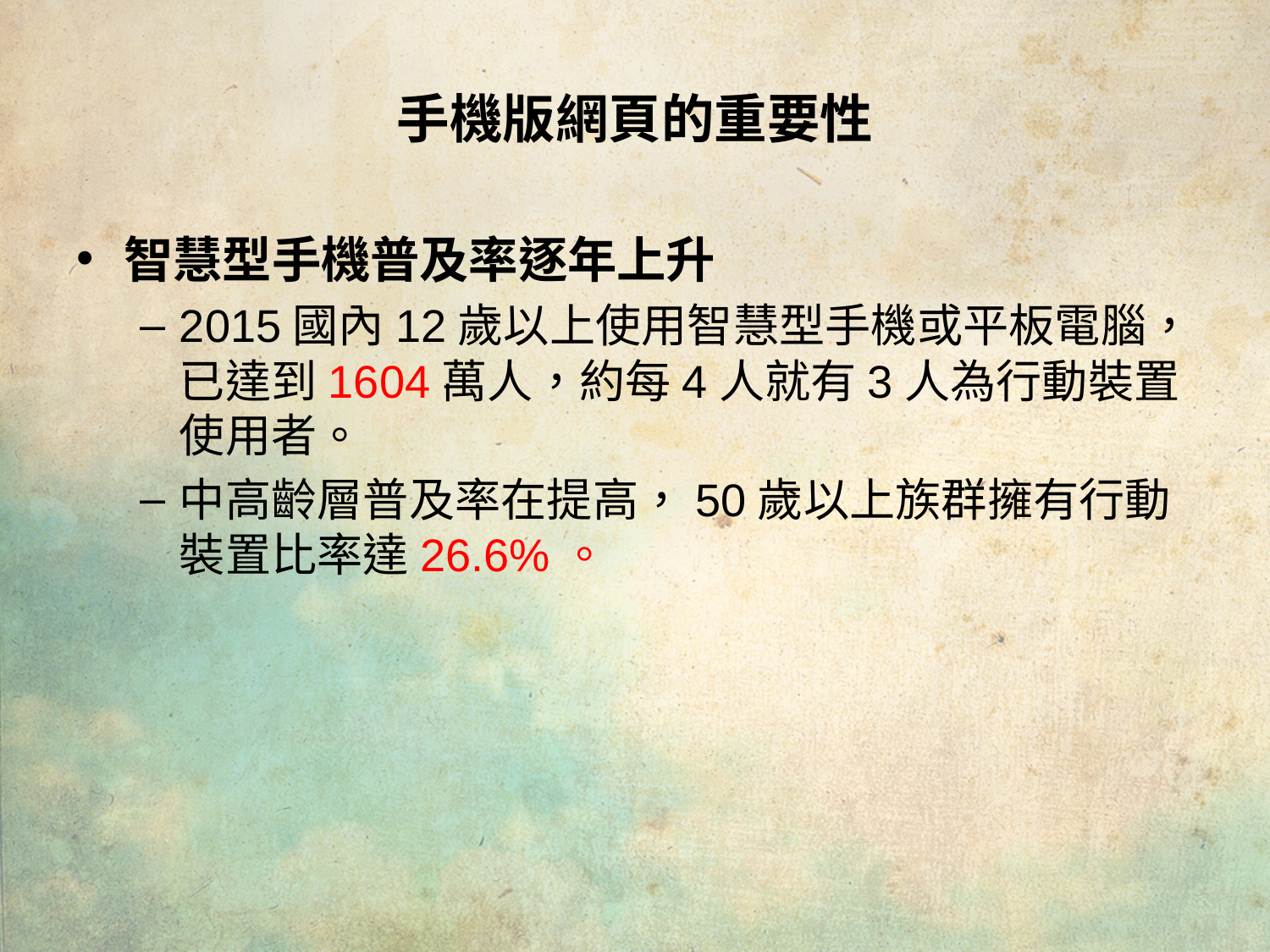

# 手機版網頁的重要性
智慧型手機普及率逐年上升
2015國內12歲以上使用智慧型手機或平板電腦，已達到1604萬人，約每4人就有3人為行動裝置使用者。
中高齡層普及率在提高，50歲以上族群擁有行動裝置比率達26.6%。